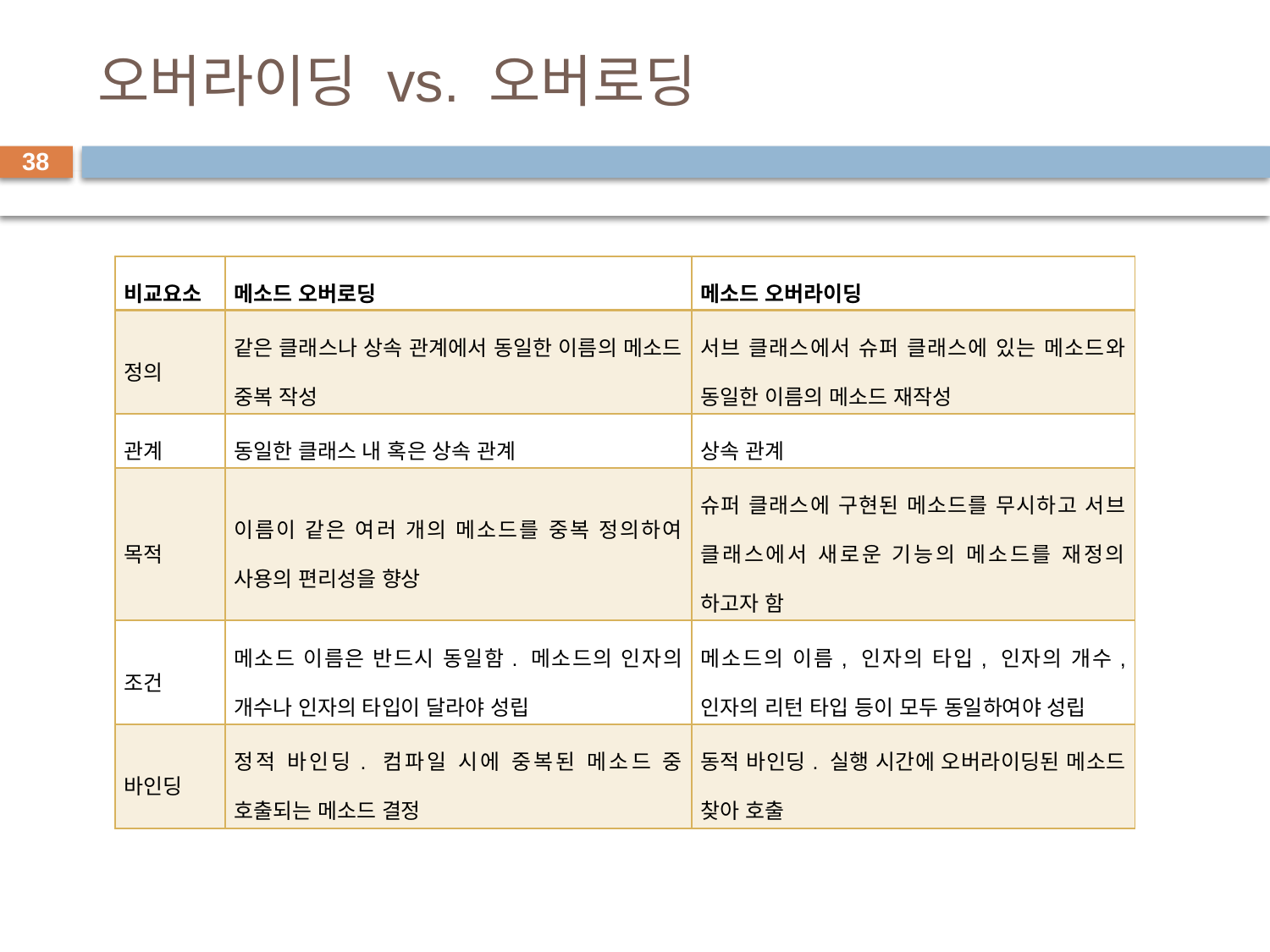

# 오버라이딩 vs. 오버로딩
38
| 비교요소 | 메소드 오버로딩 | 메소드 오버라이딩 |
| --- | --- | --- |
| 정의 | 같은 클래스나 상속 관계에서 동일한 이름의 메소드 중복 작성 | 서브 클래스에서 슈퍼 클래스에 있는 메소드와 동일한 이름의 메소드 재작성 |
| 관계 | 동일한 클래스 내 혹은 상속 관계 | 상속 관계 |
| 목적 | 이름이 같은 여러 개의 메소드를 중복 정의하여 사용의 편리성을 향상 | 슈퍼 클래스에 구현된 메소드를 무시하고 서브 클래스에서 새로운 기능의 메소드를 재정의 하고자 함 |
| 조건 | 메소드 이름은 반드시 동일함. 메소드의 인자의 개수나 인자의 타입이 달라야 성립 | 메소드의 이름, 인자의 타입, 인자의 개수, 인자의 리턴 타입 등이 모두 동일하여야 성립 |
| 바인딩 | 정적 바인딩. 컴파일 시에 중복된 메소드 중 호출되는 메소드 결정 | 동적 바인딩. 실행 시간에 오버라이딩된 메소드 찾아 호출 |